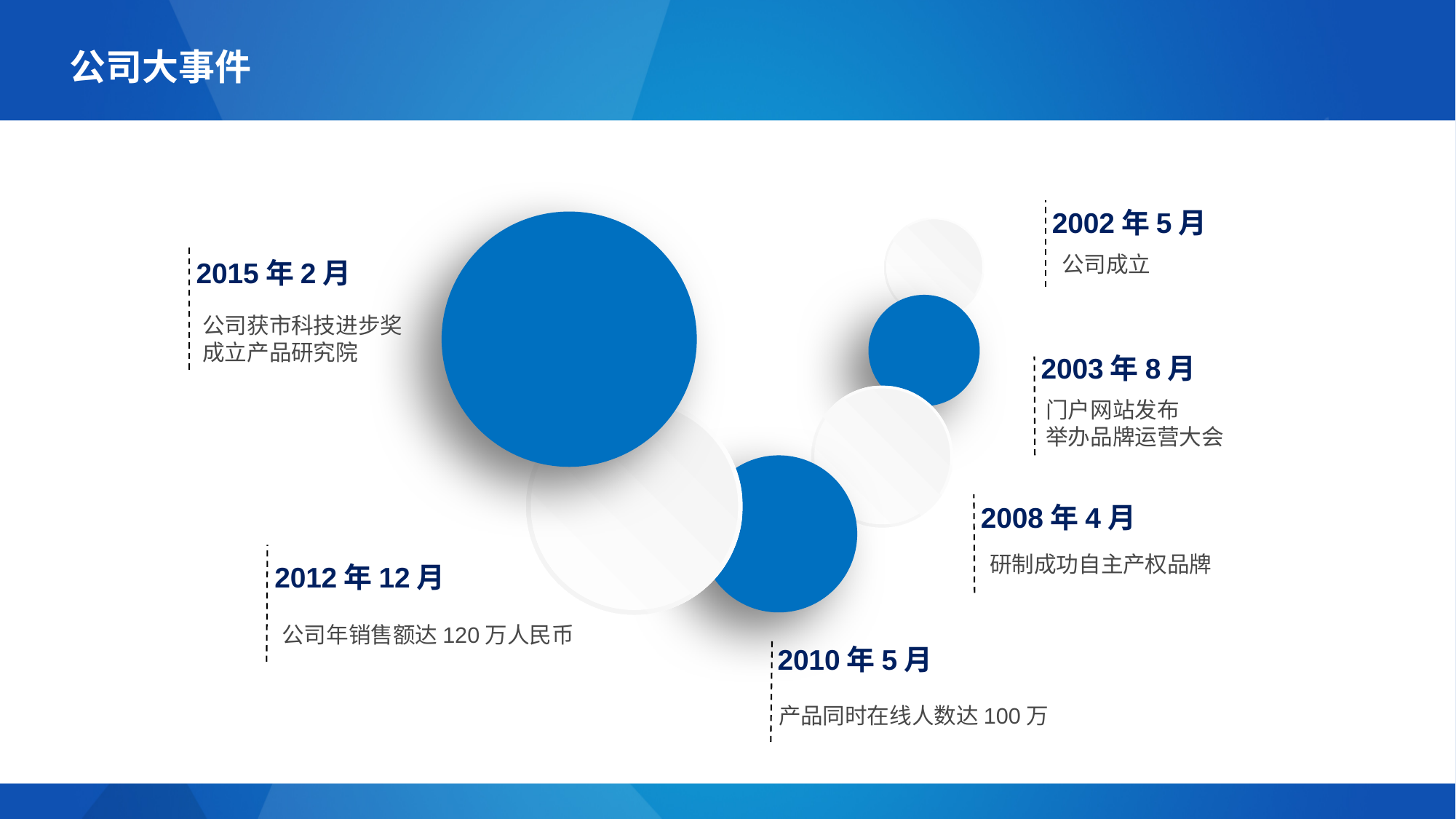

公司大事件
2002年5月

公司成立
2015年2月

公司获市科技进步奖
成立产品研究院
2003年8月

门户网站发布
举办品牌运营大会

2008年4月
研制成功自主产权品牌
2012年12月
公司年销售额达120万人民币
2010年5月
产品同时在线人数达100万